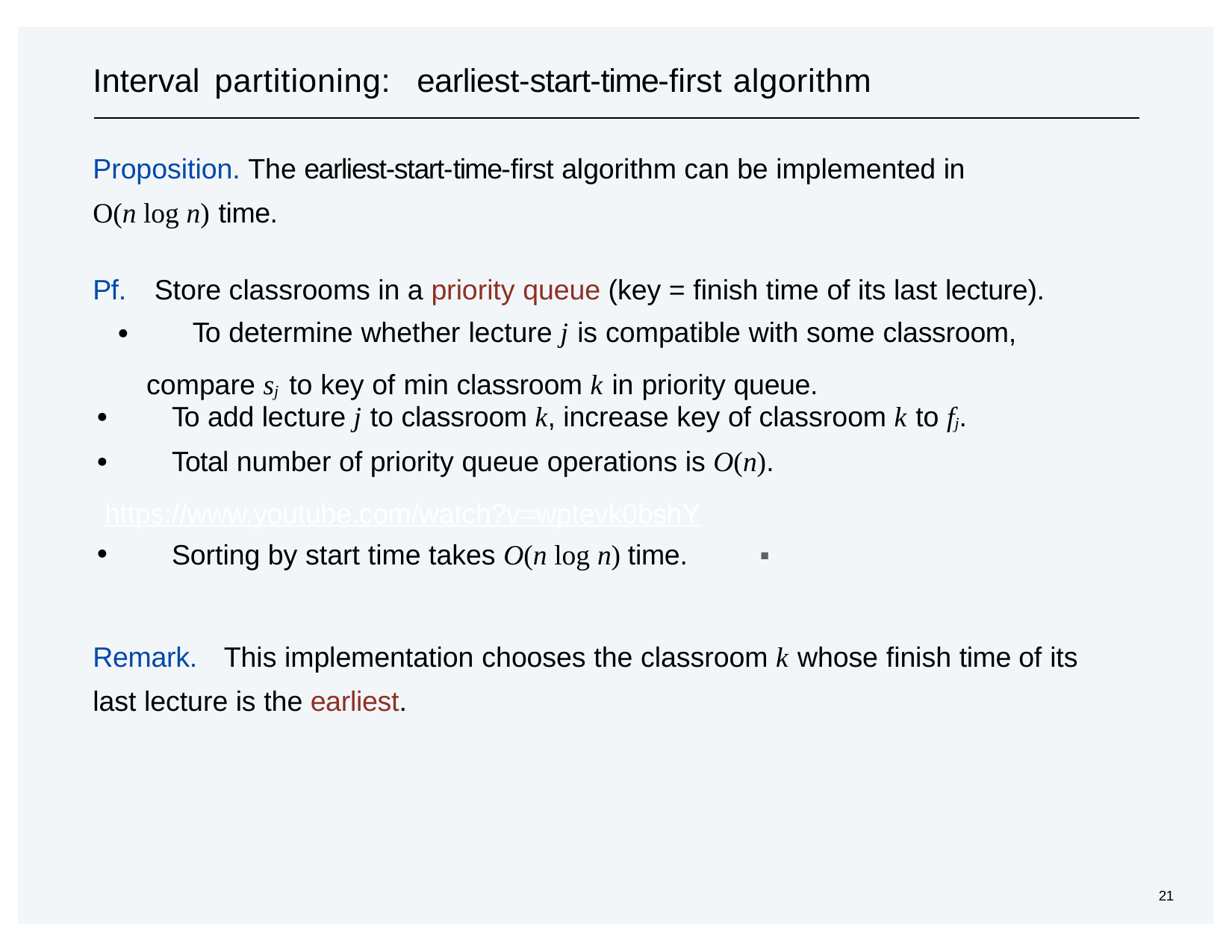

# Interval partitioning:	earliest-start-time-first algorithm

Proposition. The earliest-start-time-first algorithm can be implemented in
O(n log n) time.

Pf.	Store classrooms in a priority queue (key = finish time of its last lecture).
・To determine whether lecture j is compatible with some classroom, compare sj to key of min classroom k in priority queue.
・To add lecture j to classroom k, increase key of classroom k to fj.
・Total number of priority queue operations is O(n).  https://www.youtube.com/watch?v=wptevk0bshY
・Sorting by start time takes O(n log n) time.	▪
Remark.	This implementation chooses the classroom k whose finish time of its last lecture is the earliest.
21